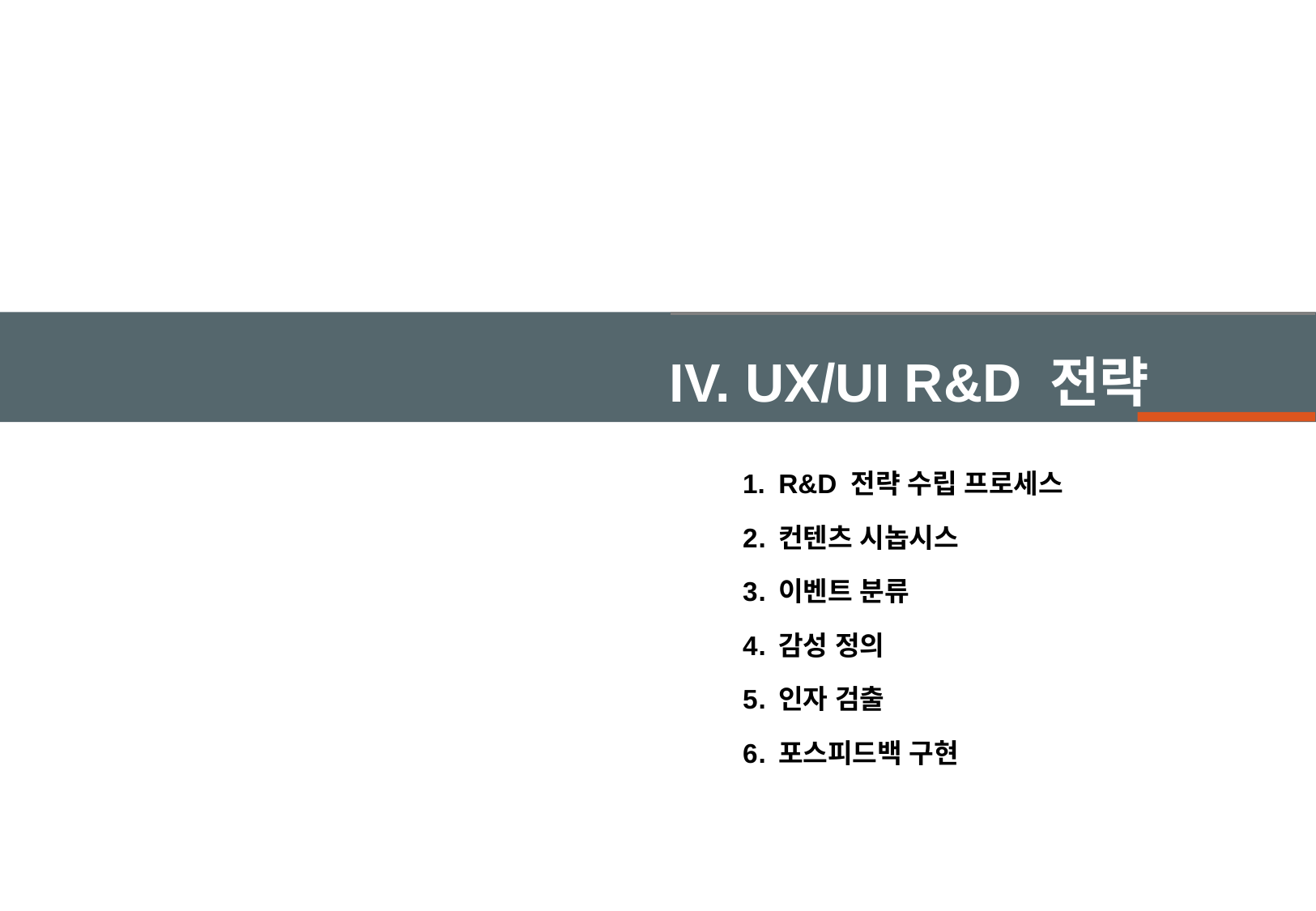

IV. UX/UI R&D 전략
R&D 전략 수립 프로세스
컨텐츠 시놉시스
이벤트 분류
감성 정의
인자 검출
포스피드백 구현